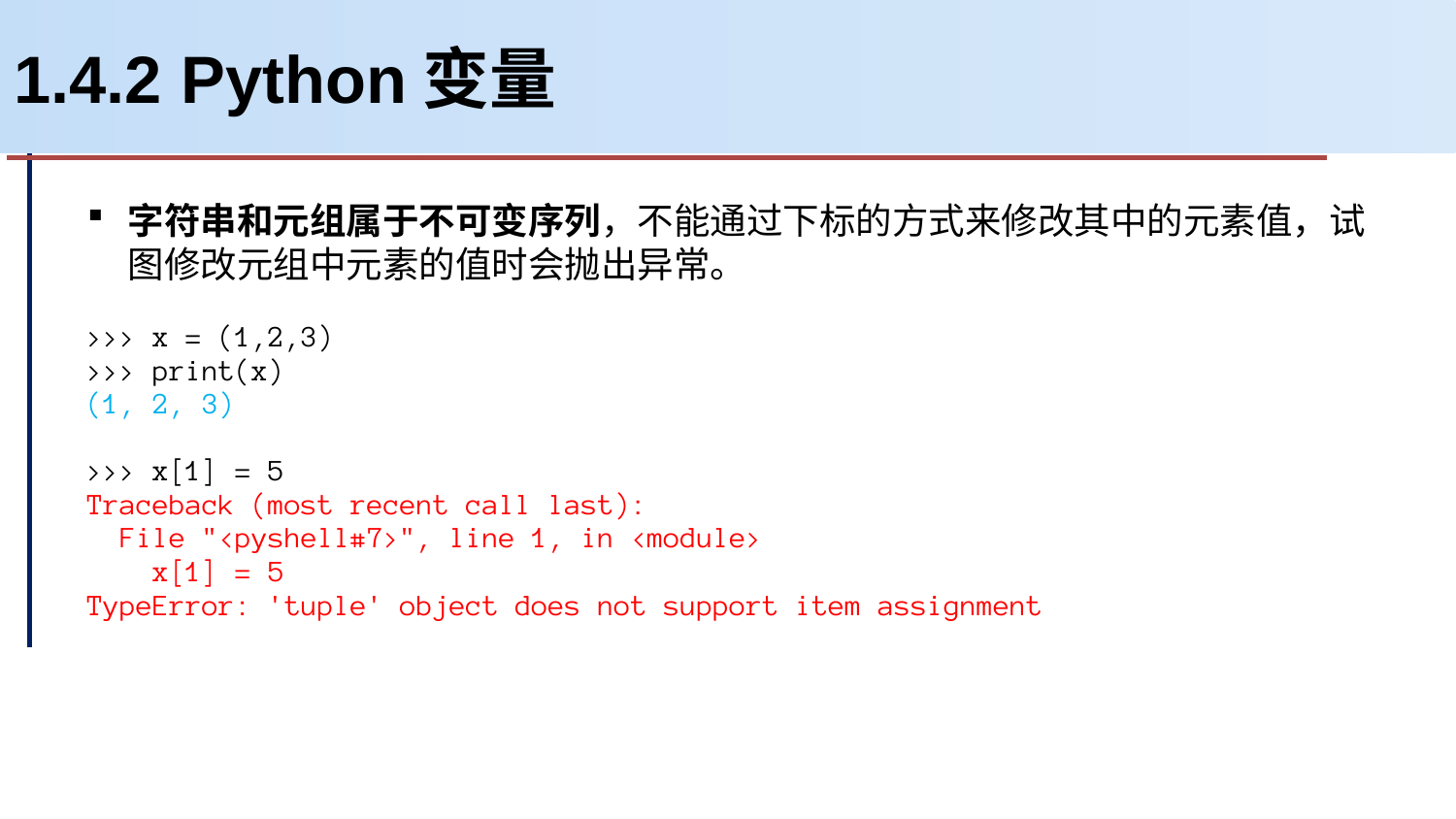

# 1.4.2 Python变量
字符串和元组属于不可变序列，不能通过下标的方式来修改其中的元素值，试图修改元组中元素的值时会抛出异常。

>>> x = (1,2,3)
>>> print(x)
(1, 2, 3)

>>> x[1] = 5
Traceback (most recent call last):
  File "<pyshell#7>", line 1, in <module>
    x[1] = 5
TypeError: 'tuple' object does not support item assignment